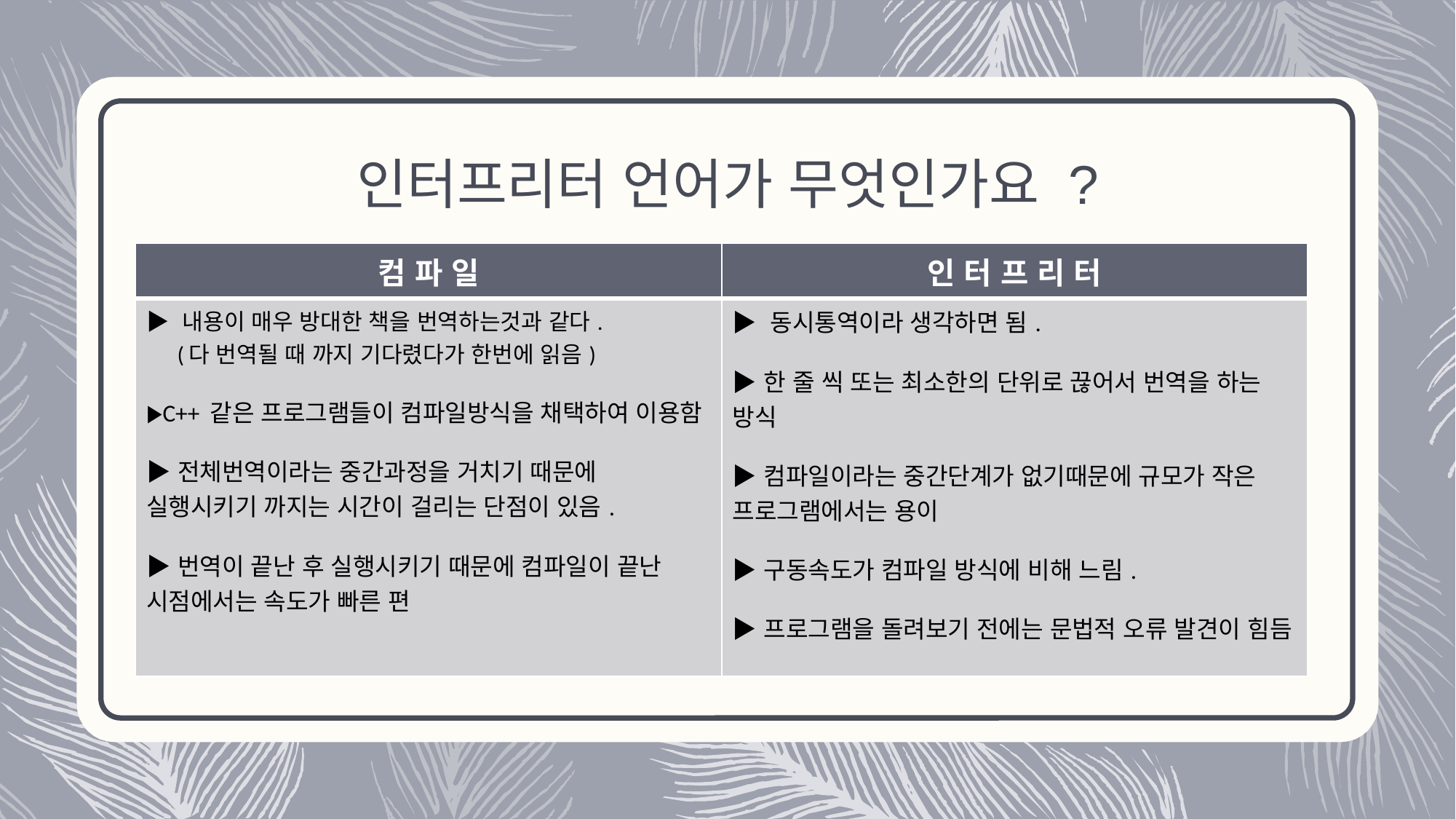

# 인터프리터 언어가 무엇인가요 ?
| 컴 파 일 | 인 터 프 리 터 |
| --- | --- |
| ▶ 내용이 매우 방대한 책을 번역하는것과 같다. (다 번역될 때 까지 기다렸다가 한번에 읽음) ▶C++ 같은 프로그램들이 컴파일방식을 채택하여 이용함 ▶전체번역이라는 중간과정을 거치기 때문에 실행시키기 까지는 시간이 걸리는 단점이 있음. ▶번역이 끝난 후 실행시키기 때문에 컴파일이 끝난 시점에서는 속도가 빠른 편 | ▶ 동시통역이라 생각하면 됨. ▶한 줄 씩 또는 최소한의 단위로 끊어서 번역을 하는 방식 ▶컴파일이라는 중간단계가 없기때문에 규모가 작은 프로그램에서는 용이 ▶구동속도가 컴파일 방식에 비해 느림. ▶프로그램을 돌려보기 전에는 문법적 오류 발견이 힘듬 |